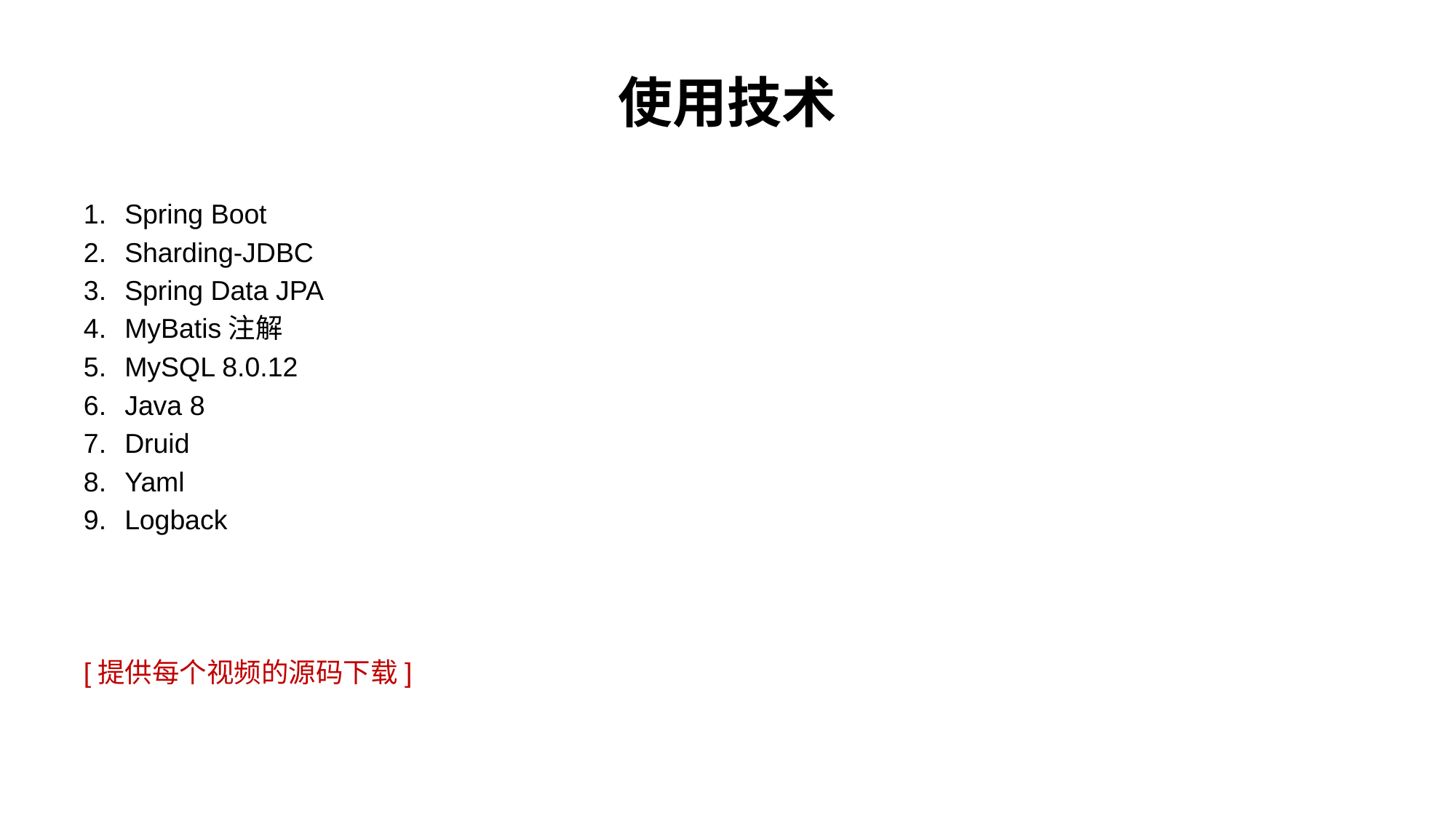

# 使用技术
Spring Boot
Sharding-JDBC
Spring Data JPA
MyBatis注解
MySQL 8.0.12
Java 8
Druid
Yaml
Logback

[提供每个视频的源码下载]